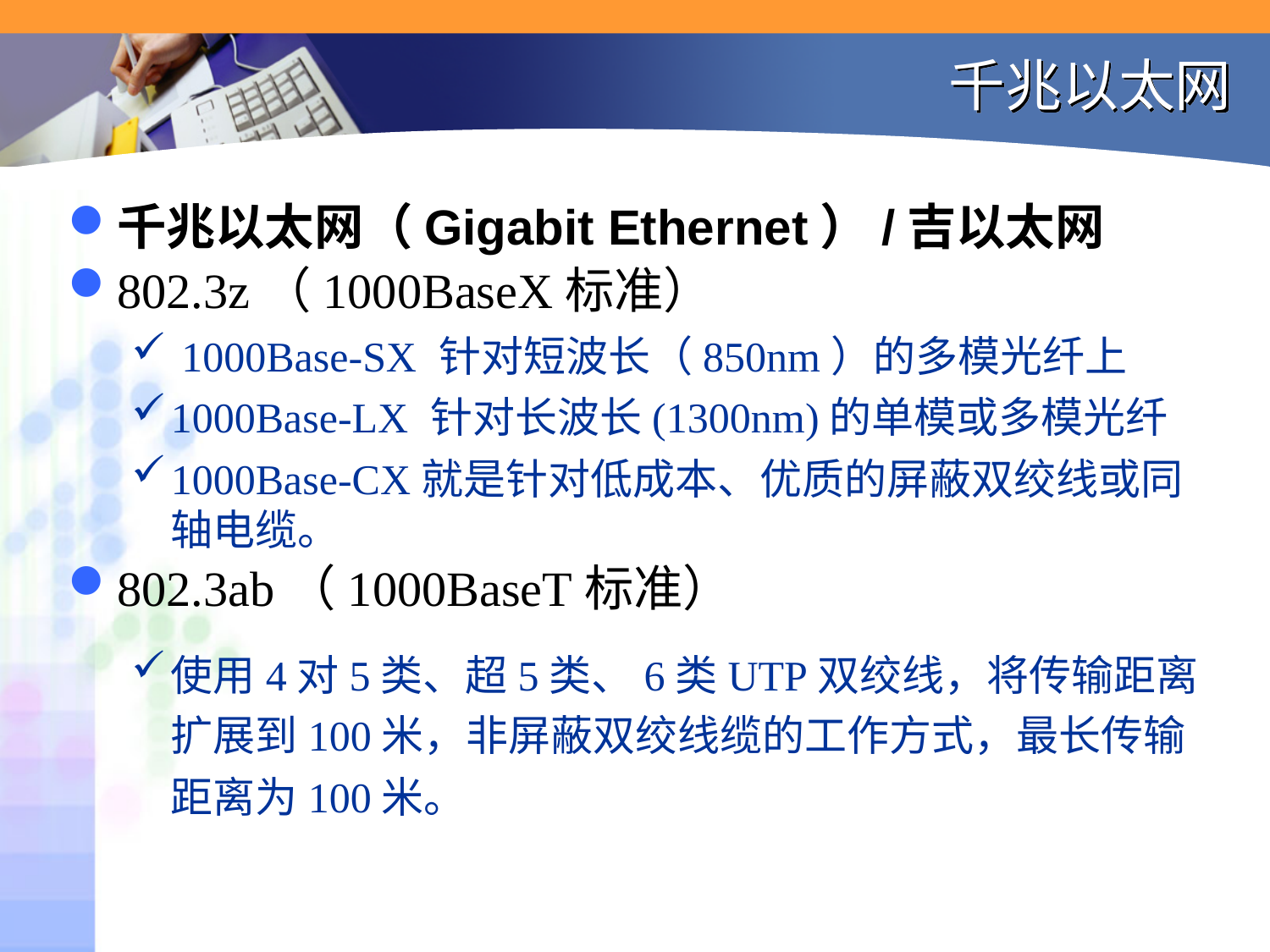

# 千兆以太网
千兆以太网（Gigabit Ethernet）/吉以太网
802.3z（1000BaseX标准）
 1000Base-SX 针对短波长（850nm）的多模光纤上
1000Base-LX 针对长波长(1300nm)的单模或多模光纤
1000Base-CX就是针对低成本、优质的屏蔽双绞线或同轴电缆。
802.3ab（1000BaseT标准）
使用4对5类、超5类、6类UTP双绞线，将传输距离扩展到100米，非屏蔽双绞线缆的工作方式，最长传输距离为100米。